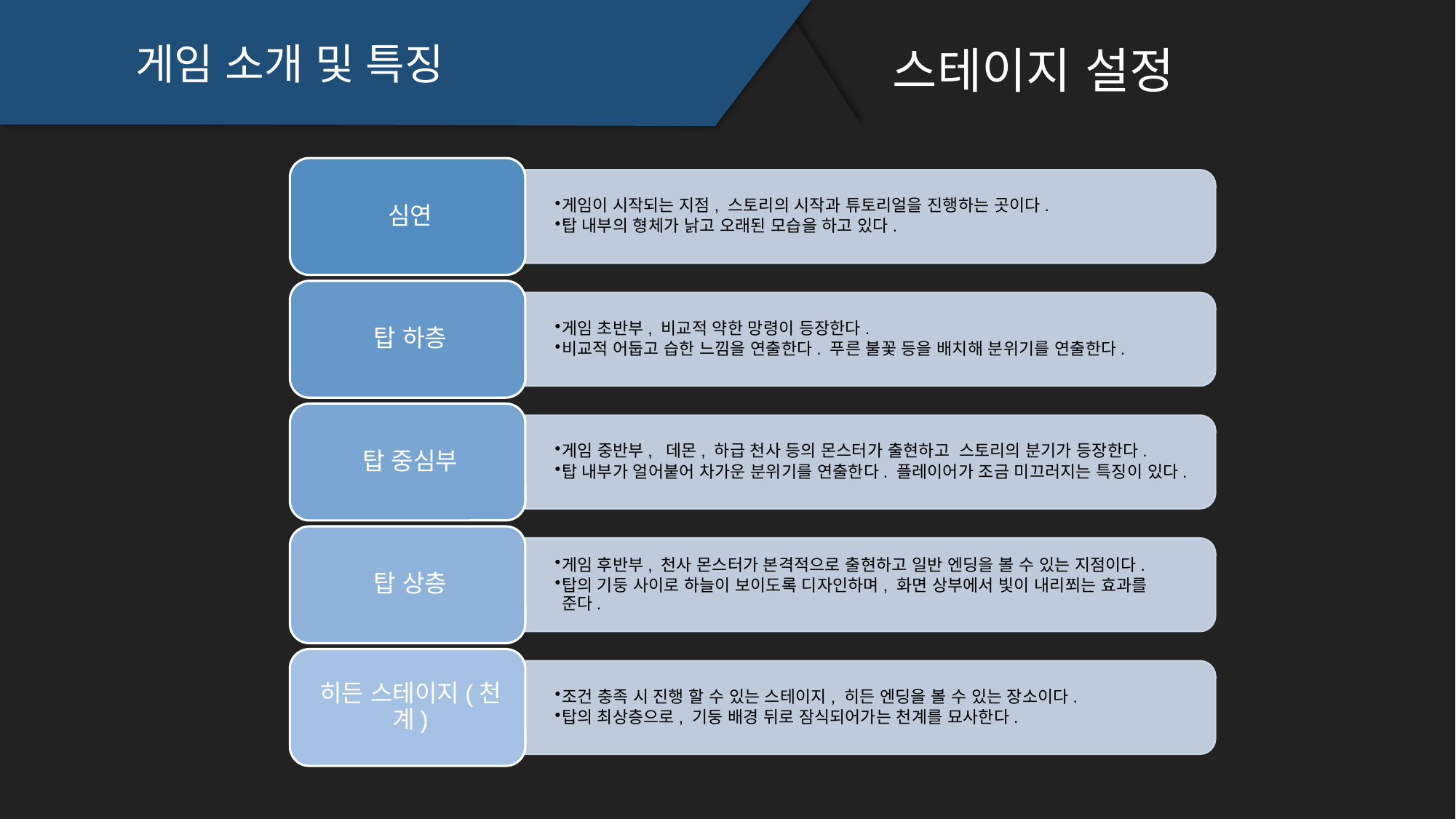

게임 소개 및 특징
스테이지 설정
게임이 시작되는 지점, 스토리의 시작과 튜토리얼을 진행하는 곳이다.
탑 내부의 형체가 낡고 오래된 모습을 하고 있다.
심연
게임 초반부, 비교적 약한 망령이 등장한다.
비교적 어둡고 습한 느낌을 연출한다. 푸른 불꽃 등을 배치해 분위기를 연출한다.
탑 하층
게임 중반부,  데몬, 하급 천사 등의 몬스터가 출현하고  스토리의 분기가 등장한다.
탑 내부가 얼어붙어 차가운 분위기를 연출한다. 플레이어가 조금 미끄러지는 특징이 있다.
탑 중심부
게임 후반부, 천사 몬스터가 본격적으로 출현하고 일반 엔딩을 볼 수 있는 지점이다.
탑의 기둥 사이로 하늘이 보이도록 디자인하며, 화면 상부에서 빛이 내리쬐는 효과를 준다.
탑 상층
조건 충족 시 진행 할 수 있는 스테이지, 히든 엔딩을 볼 수 있는 장소이다.
탑의 최상층으로, 기둥 배경 뒤로 잠식되어가는 천계를 묘사한다.
히든 스테이지(천계)